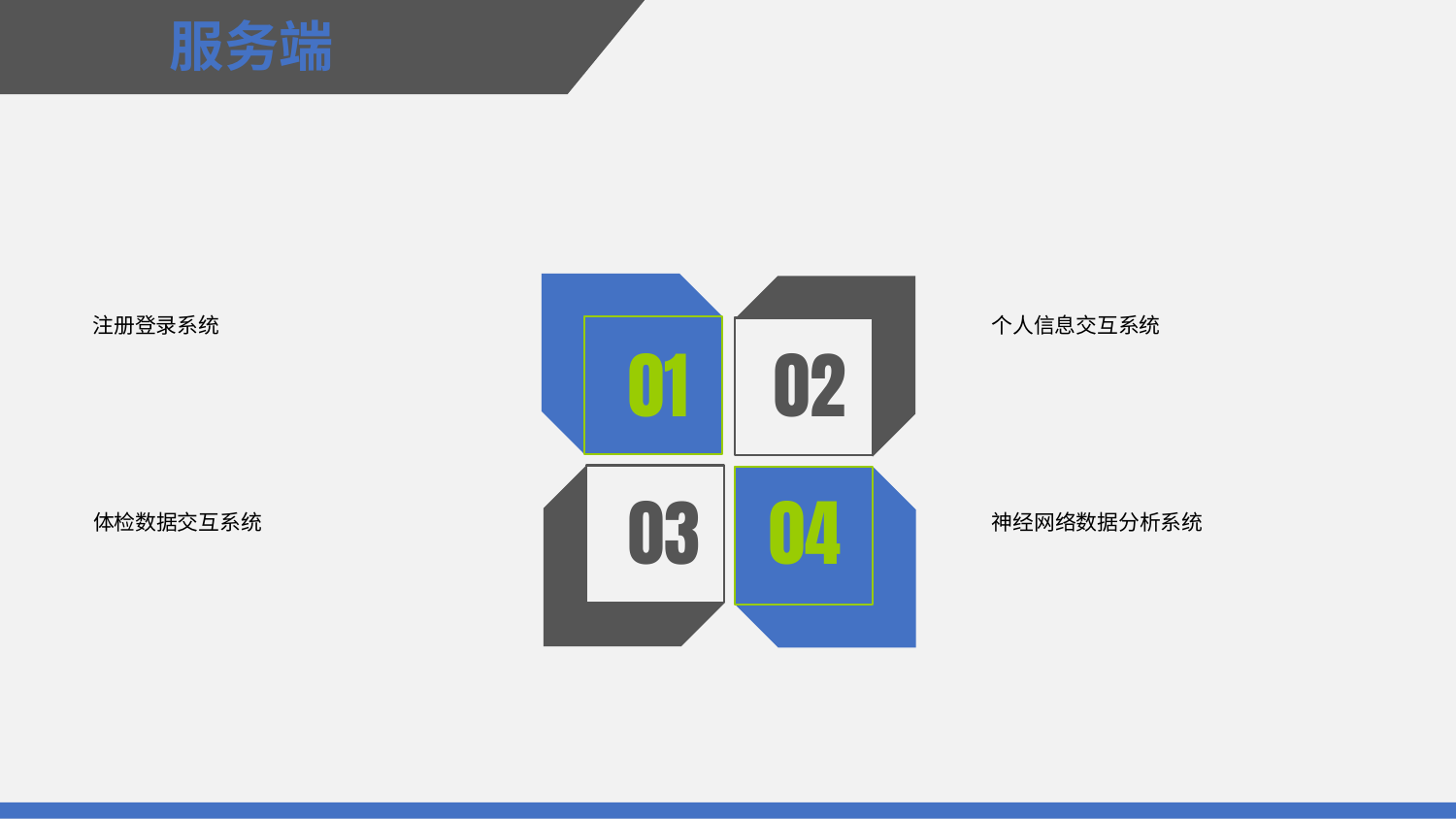

服务端

01

02
注册登录系统
个人信息交互系统

03

04
体检数据交互系统
神经网络数据分析系统